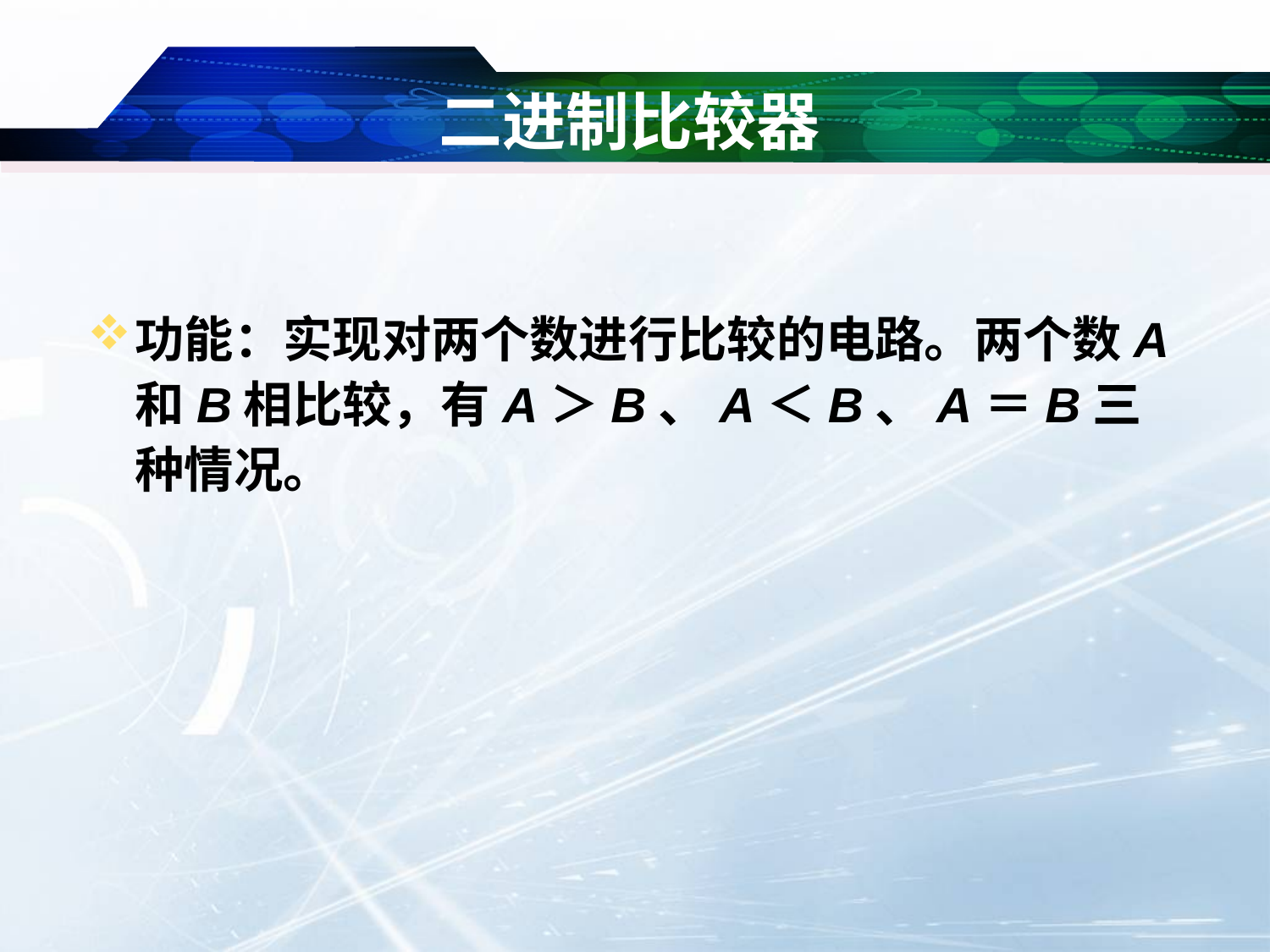

# 二进制比较器
功能：实现对两个数进行比较的电路。两个数A和B相比较，有A＞B、A＜B、A＝B三种情况。